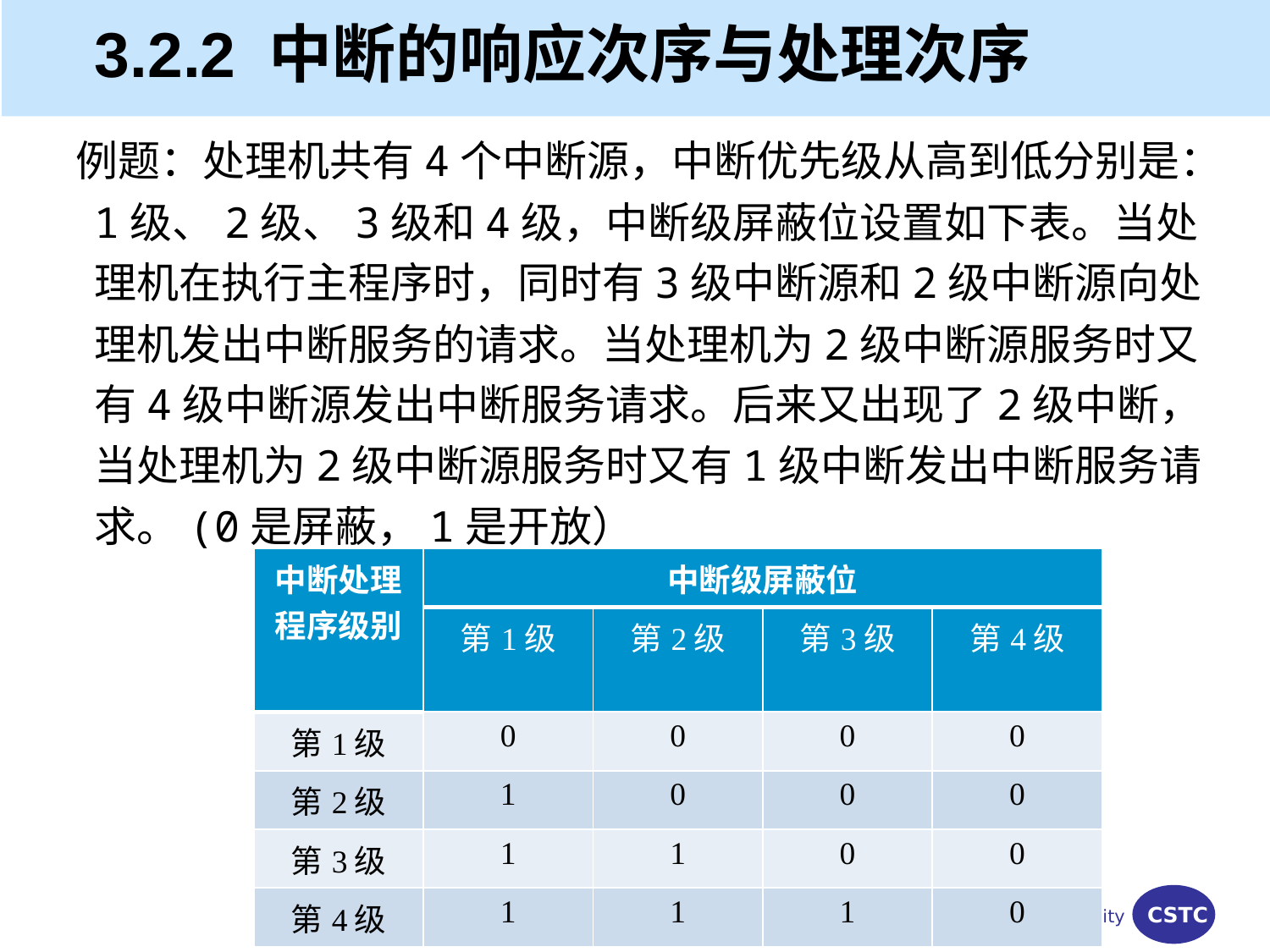

# 3.2.2 中断的响应次序与处理次序

  例题：处理机共有4个中断源，中断优先级从高到低分别是：1级、2级、3级和4级，中断级屏蔽位设置如下表。当处理机在执行主程序时，同时有3级中断源和2级中断源向处理机发出中断服务的请求。当处理机为2级中断源服务时又有4级中断源发出中断服务请求。后来又出现了2级中断，当处理机为2级中断源服务时又有1级中断发出中断服务请求。(0是屏蔽，1是开放）
| 中断处理程序级别 | 中断级屏蔽位 |  |  |  |
| --- | --- | --- | --- | --- |
|  | 第1级 | 第2级 | 第3级 | 第4级 |
| 第1级 | 0 | 0 | 0 | 0 |
| 第2级 | 1 | 0 | 0 | 0 |
| 第3级 | 1 | 1 | 0 | 0 |
| 第4级 | 1 | 1 | 1 | 0 |
Harbin Engineering University